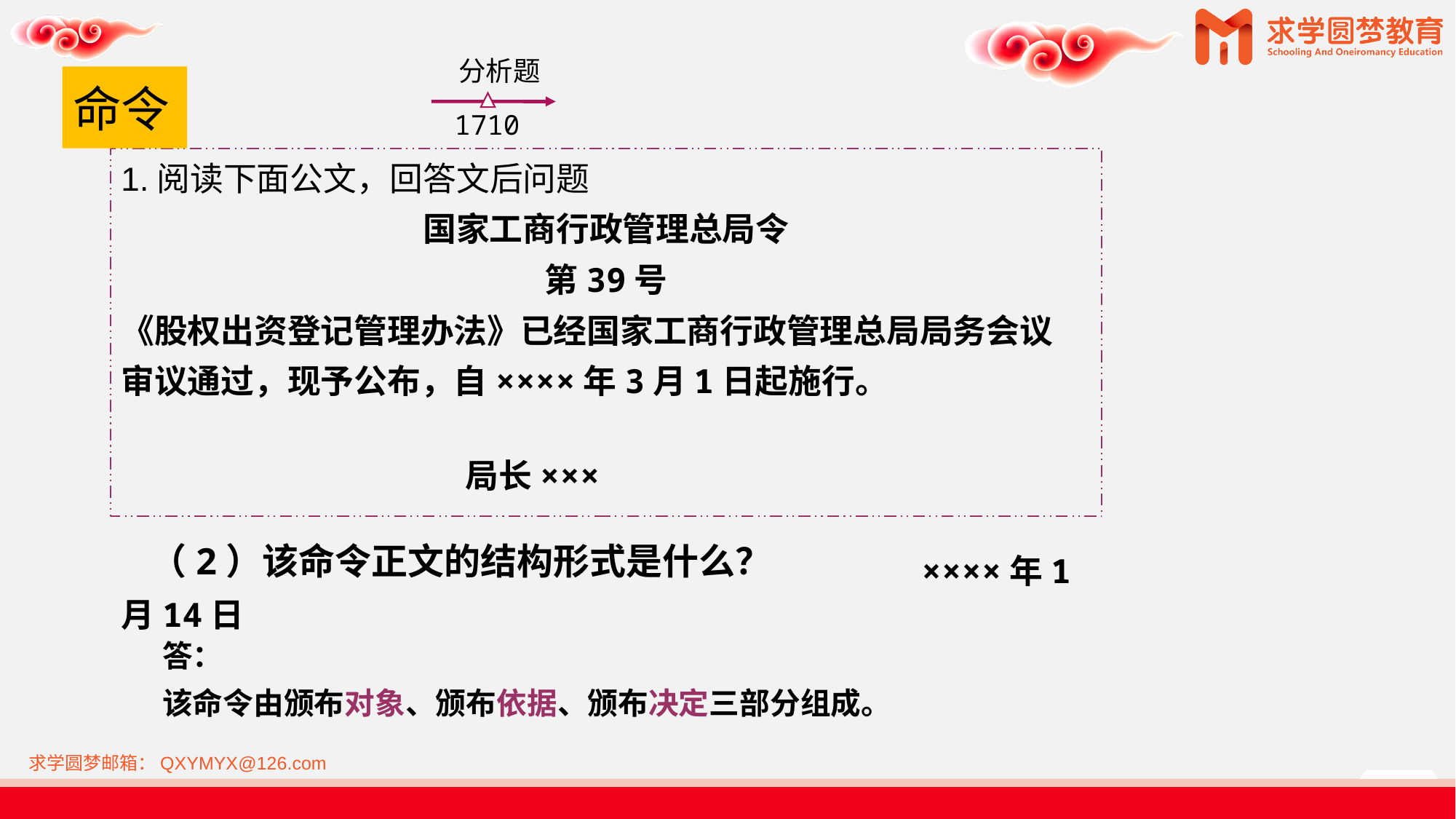

分析题

1710
命令
1.阅读下面公文，回答文后问题
国家工商行政管理总局令
第39号
《股权出资登记管理办法》已经国家工商行政管理总局局务会议
审议通过，现予公布，自××××年3月1日起施行。
                                            局长×××
                                        ××××年1月14日

（2）该命令正文的结构形式是什么？
答：
该命令由颁布对象、颁布依据、颁布决定三部分组成。